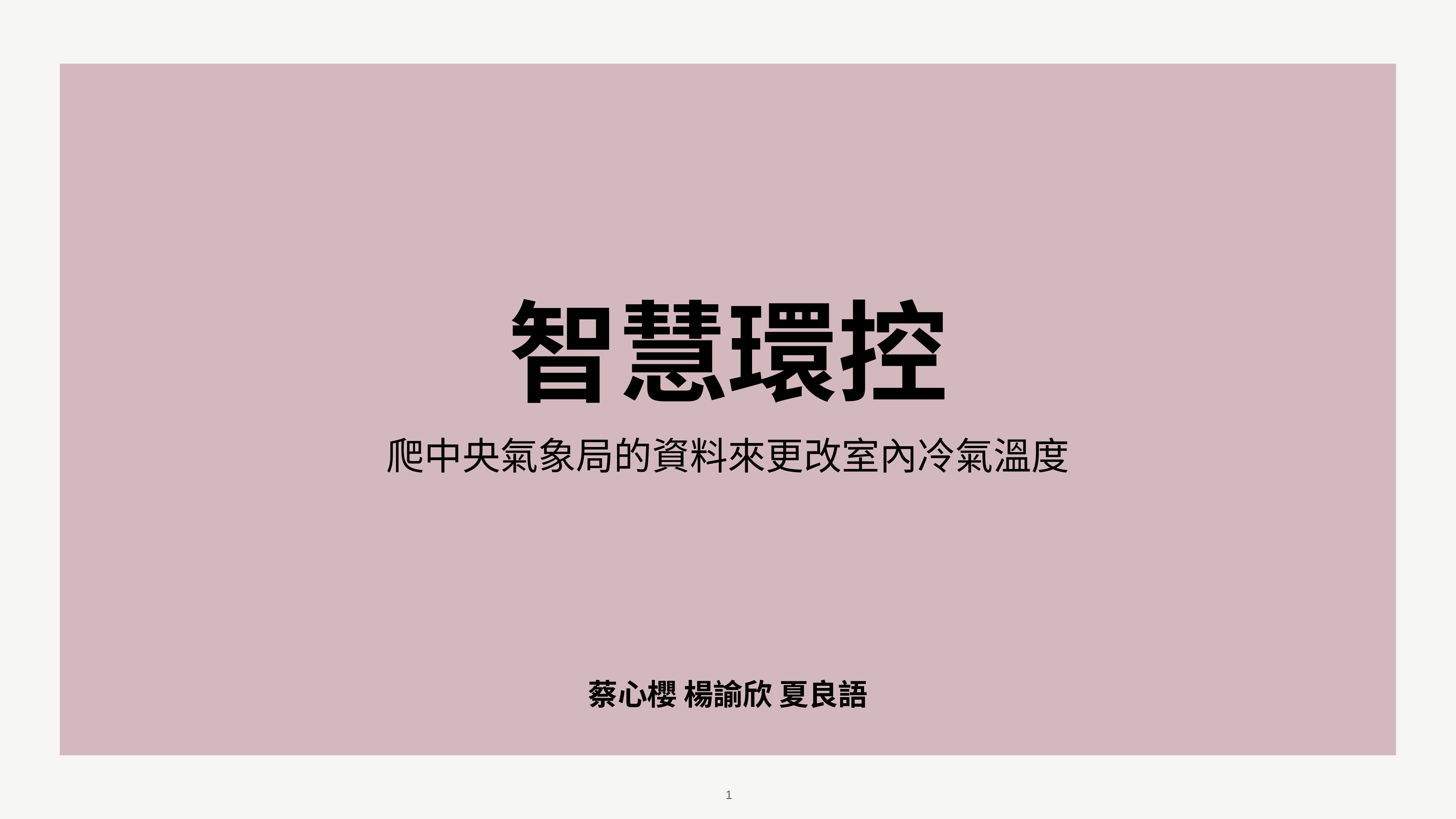

# 智慧環控
爬中央氣象局的資料來更改室內冷氣溫度
蔡心櫻 楊諭欣 夏良語
1